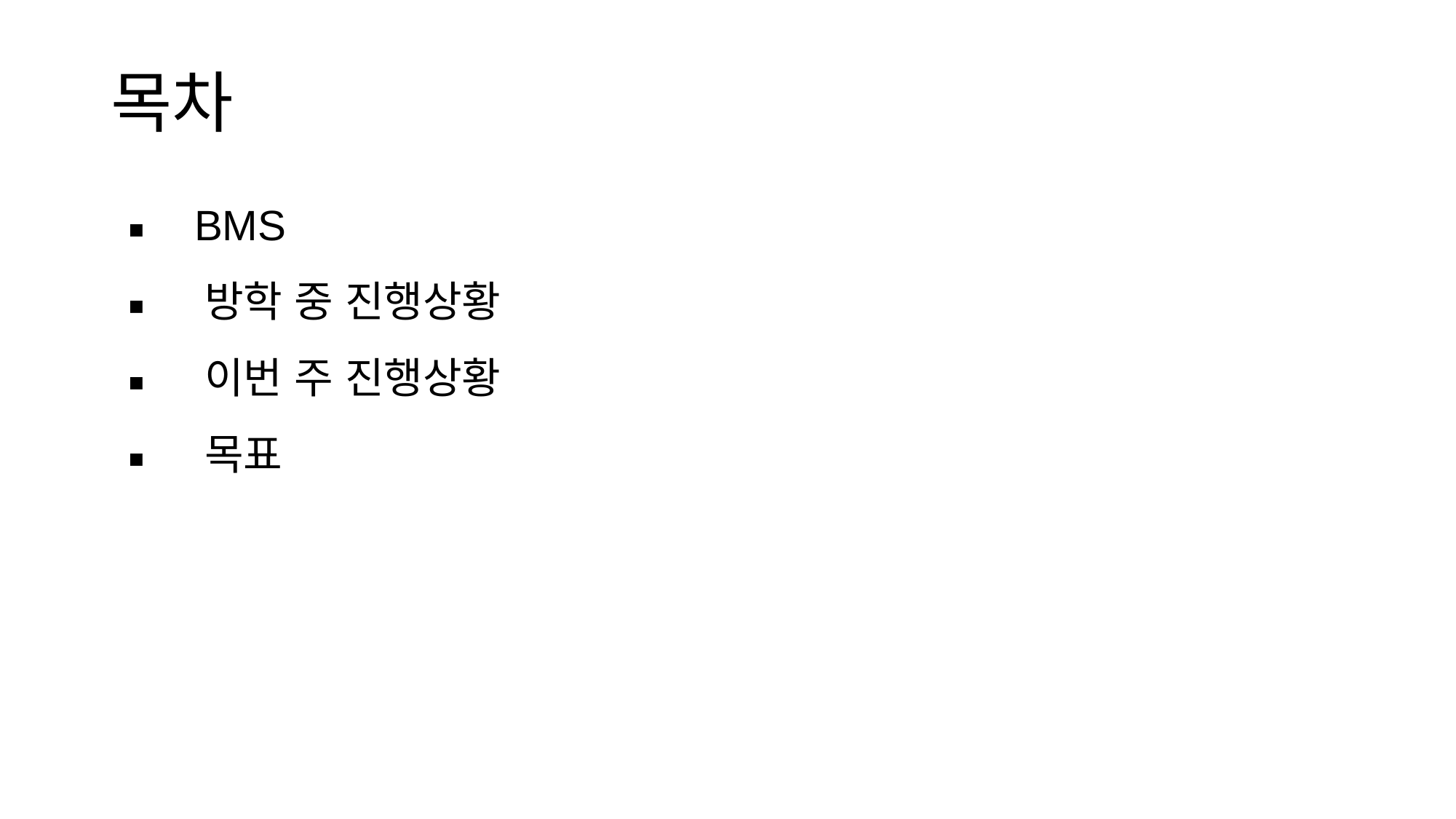

# 목차
 BMS
 방학 중 진행상황
 이번 주 진행상황
 목표